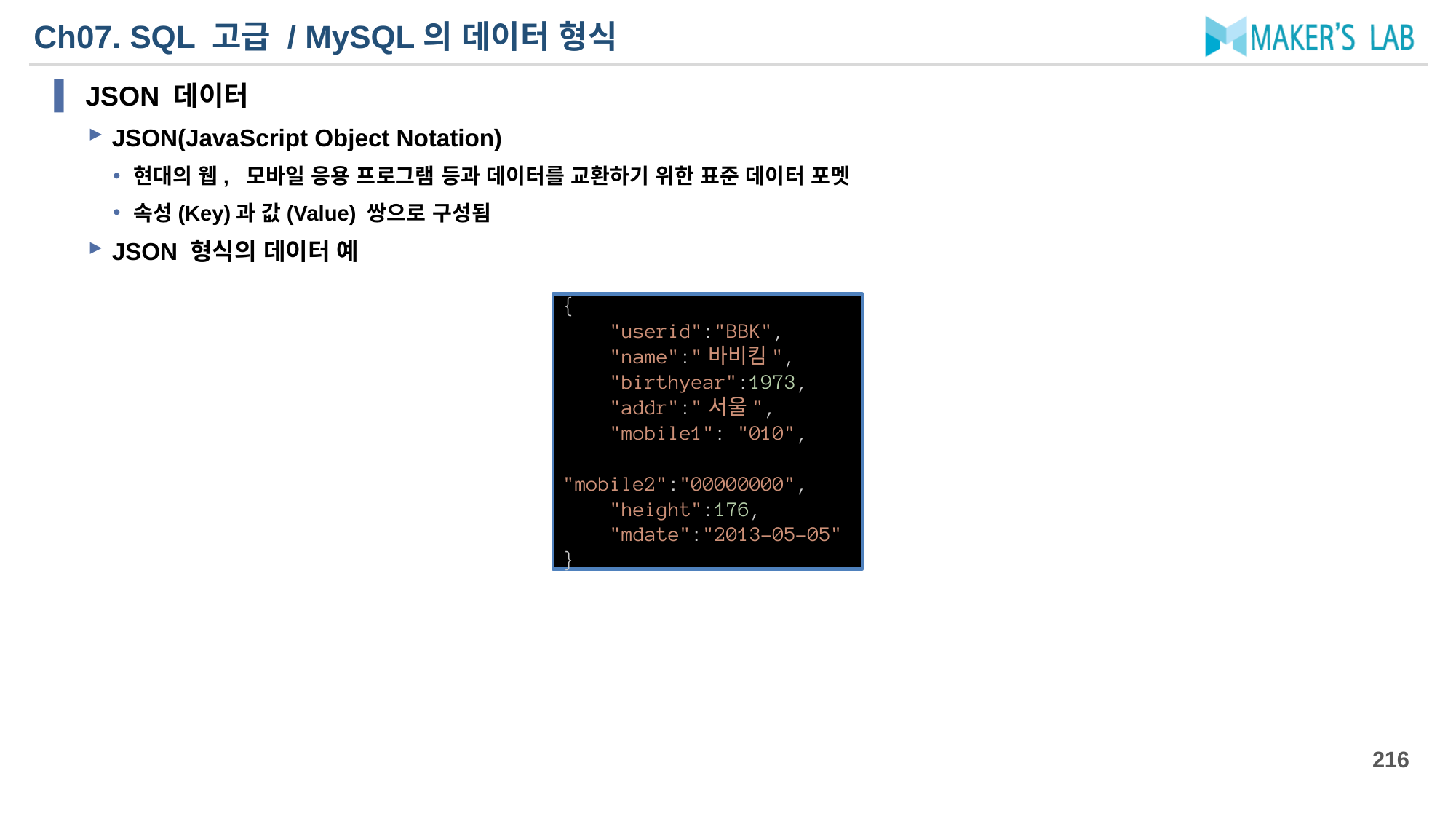

# Ch07. SQL 고급 / MySQL의 데이터 형식
JSON 데이터
JSON(JavaScript Object Notation)
현대의 웹,  모바일 응용 프로그램 등과 데이터를 교환하기 위한 표준 데이터 포멧
속성(Key)과 값(Value) 쌍으로 구성됨
JSON 형식의 데이터 예
{
    "userid":"BBK",
    "name":"바비킴",
    "birthyear":1973,
    "addr":"서울",
    "mobile1": "010",
    "mobile2":"00000000",
    "height":176,
    "mdate":"2013-05-05"
}
216